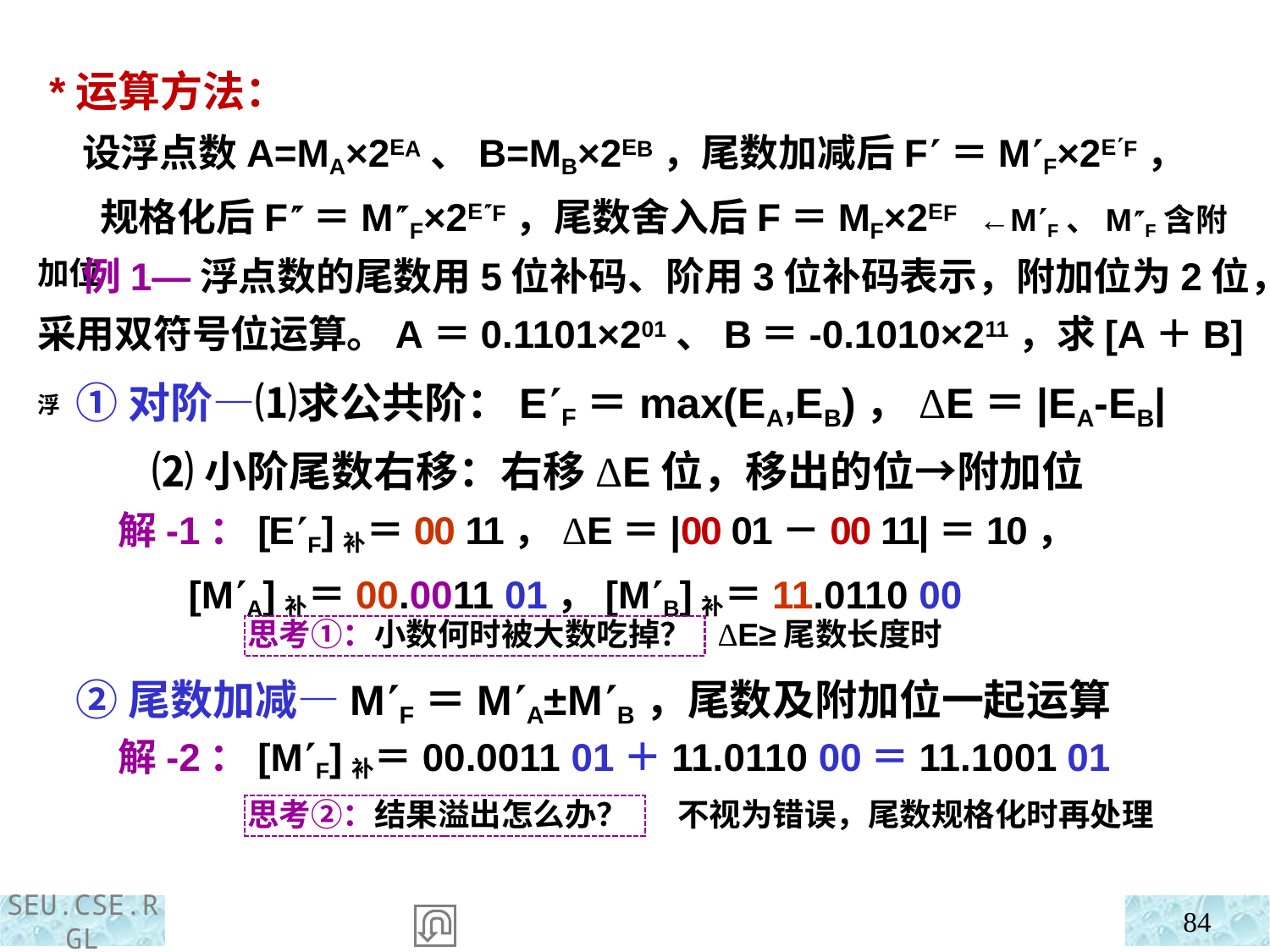

*运算方法：
    设浮点数A=MA×2EA、B=MB×2EB，尾数加减后F′＝M′F×2E′F，
      规格化后F″＝M″F×2E″F，尾数舍入后F＝MF×2EF  ←M′F、M″F含附加位
    例1—浮点数的尾数用5位补码、阶用3位补码表示，附加位为2位，采用双符号位运算。A＝0.1101×201、B＝-0.1010×211，求[A＋B]浮
    ①对阶—⑴求公共阶：E′F＝max(EA,EB)，ΔE＝|EA-EB|
            ⑵小阶尾数右移：右移ΔE位，移出的位→附加位
        解-1：[E′F]补＝00 11，ΔE＝|00 01－00 11|＝10，
              [M′A]补＝00.0011 01，[M′B]补＝11.0110 00
ΔE≥尾数长度时
思考①：小数何时被大数吃掉？
    ②尾数加减—M′F＝M′A±M′B，尾数及附加位一起运算
        解-2：[M′F]补＝00.0011 01＋11.0110 00＝11.1001 01
思考②：结果溢出怎么办？
不视为错误，尾数规格化时再处理
84